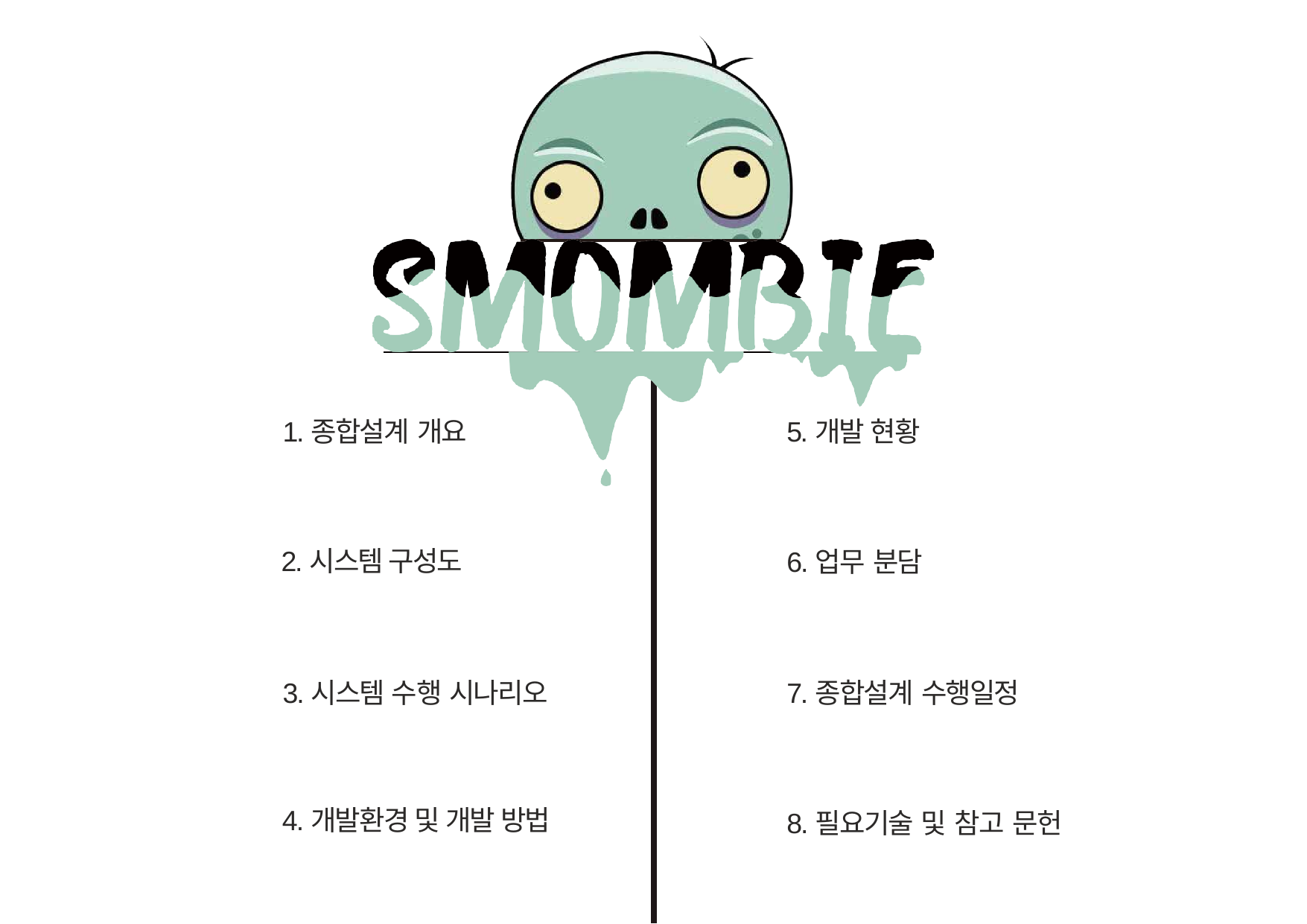

1.종합설계 개요
5.개발 현황

2.시스템 구성도
6.업무 분담
3.시스템 수행 시나리오
7.종합설계 수행일정
4.개발환경 및 개발 방법
8.필요기술 및 참고 문헌